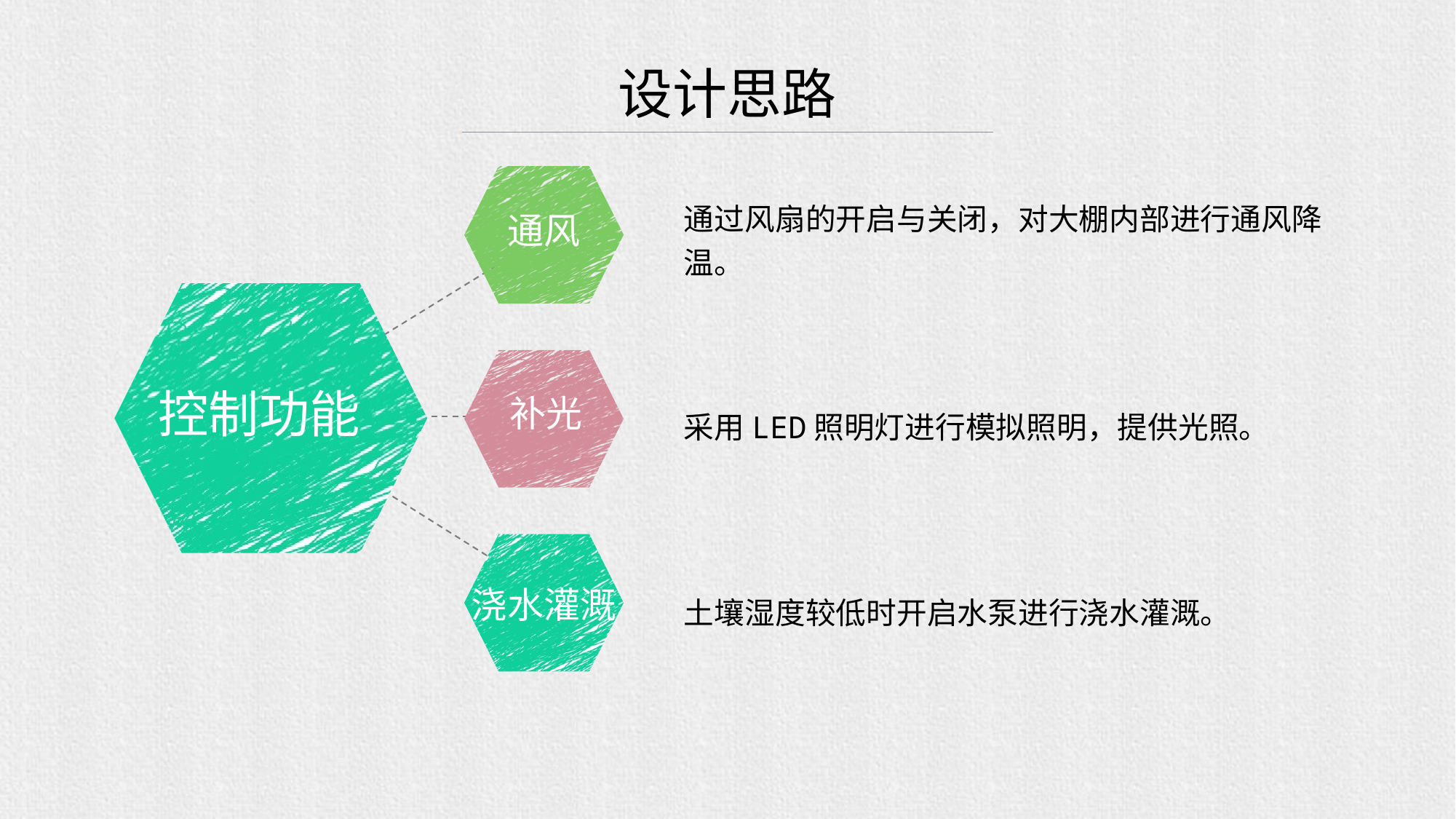

设计思路
通过风扇的开启与关闭，对大棚内部进行通风降温。

通风

控制功能

补光
采用LED照明灯进行模拟照明，提供光照。

浇水灌溉
土壤湿度较低时开启水泵进行浇水灌溉。